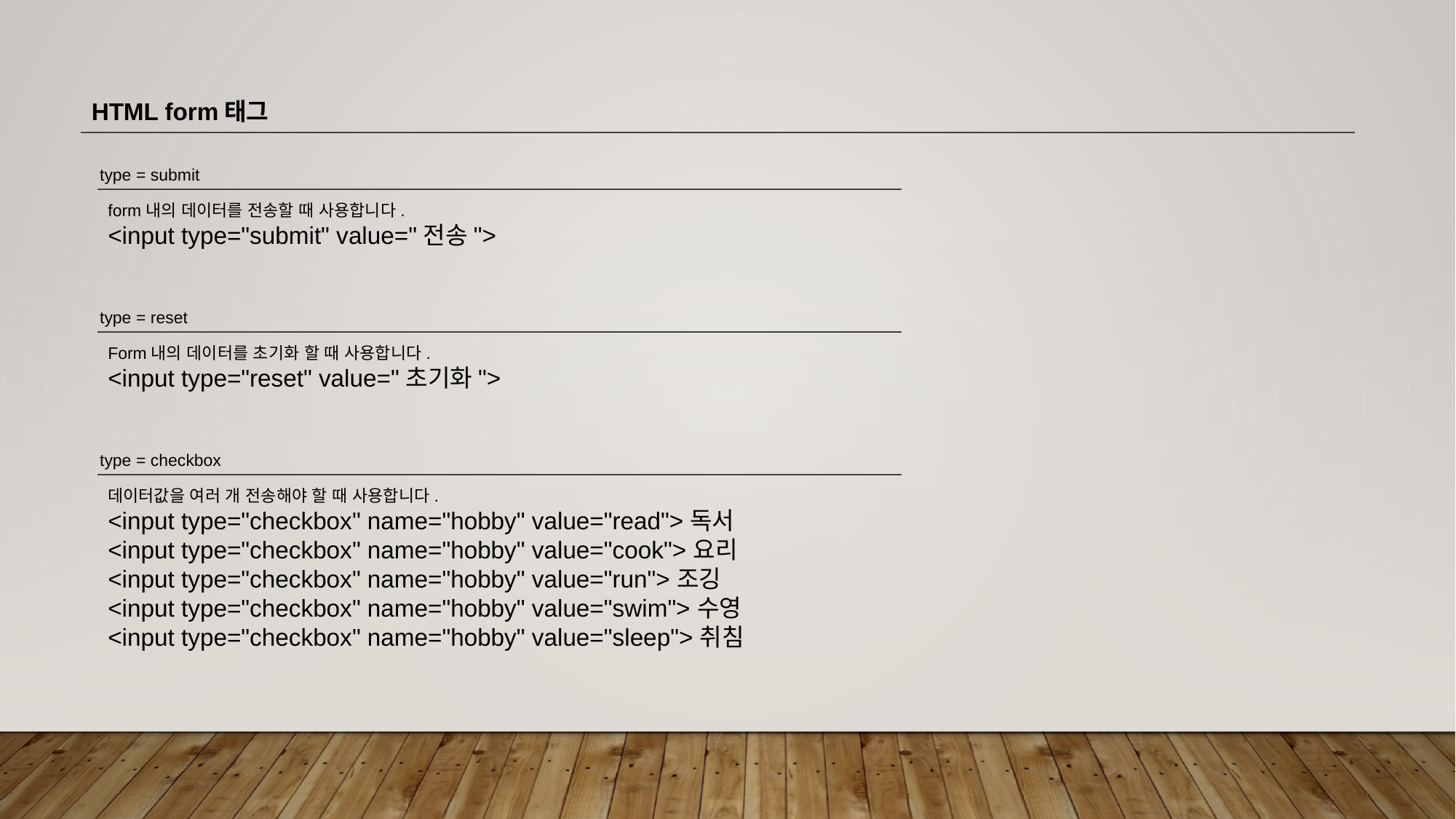

HTML form태그
type = submit
form내의 데이터를 전송할 때 사용합니다.
<input type="submit" value="전송">
type = reset
Form내의 데이터를 초기화 할 때 사용합니다.
<input type="reset" value="초기화">
type = checkbox
데이터값을 여러 개 전송해야 할 때 사용합니다.
<input type="checkbox" name="hobby" value="read">독서
<input type="checkbox" name="hobby" value="cook">요리
<input type="checkbox" name="hobby" value="run">조깅
<input type="checkbox" name="hobby" value="swim">수영
<input type="checkbox" name="hobby" value="sleep">취침